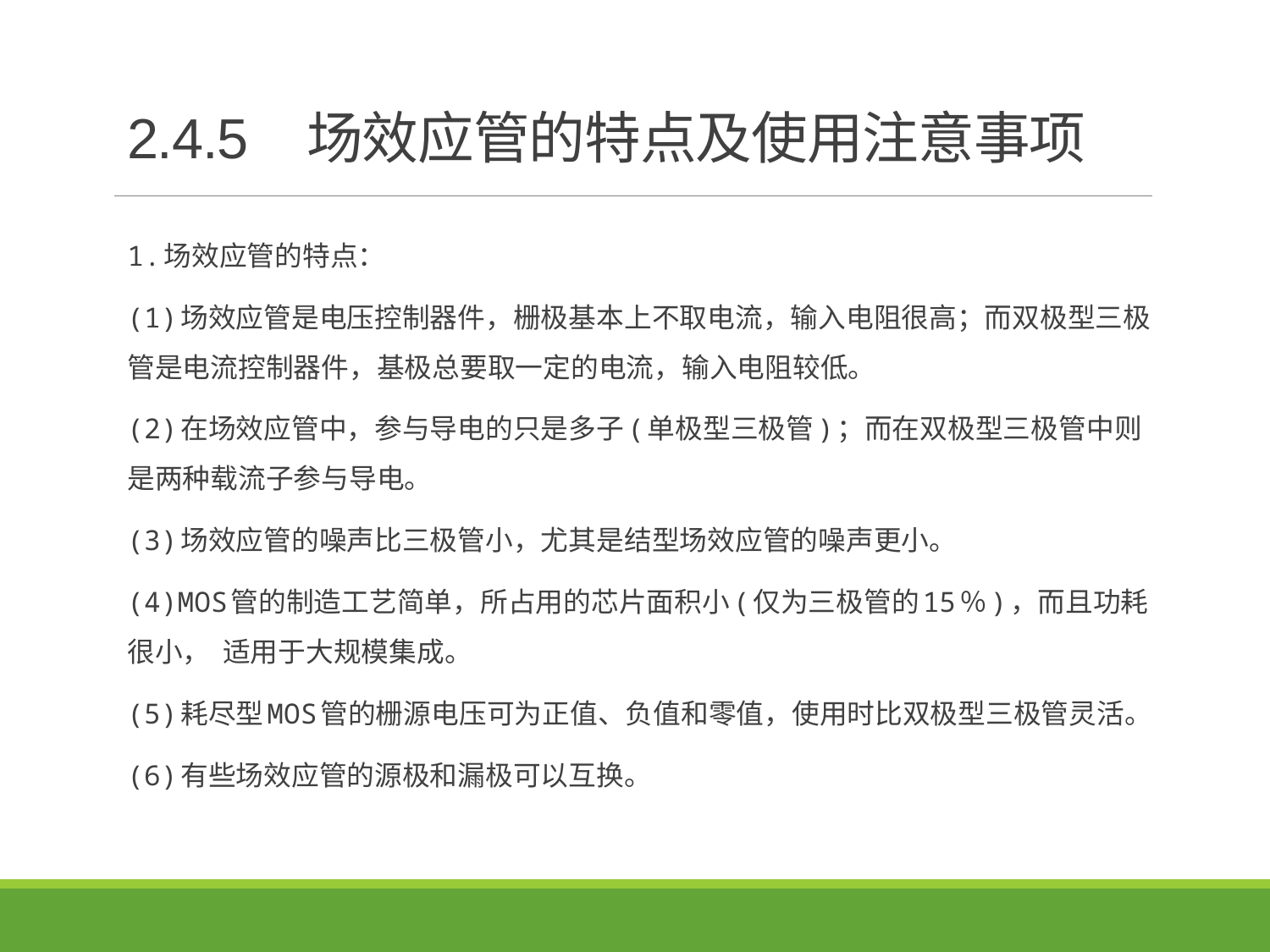

# 2.4.5   场效应管的特点及使用注意事项
1.场效应管的特点：
(1)场效应管是电压控制器件，栅极基本上不取电流，输入电阻很高；而双极型三极管是电流控制器件，基极总要取一定的电流，输入电阻较低。
(2)在场效应管中，参与导电的只是多子(单极型三极管)；而在双极型三极管中则是两种载流子参与导电。
(3)场效应管的噪声比三极管小，尤其是结型场效应管的噪声更小。
(4)MOS管的制造工艺简单，所占用的芯片面积小(仅为三极管的15％)，而且功耗很小，  适用于大规模集成。
(5)耗尽型MOS管的栅源电压可为正值、负值和零值，使用时比双极型三极管灵活。
(6)有些场效应管的源极和漏极可以互换。